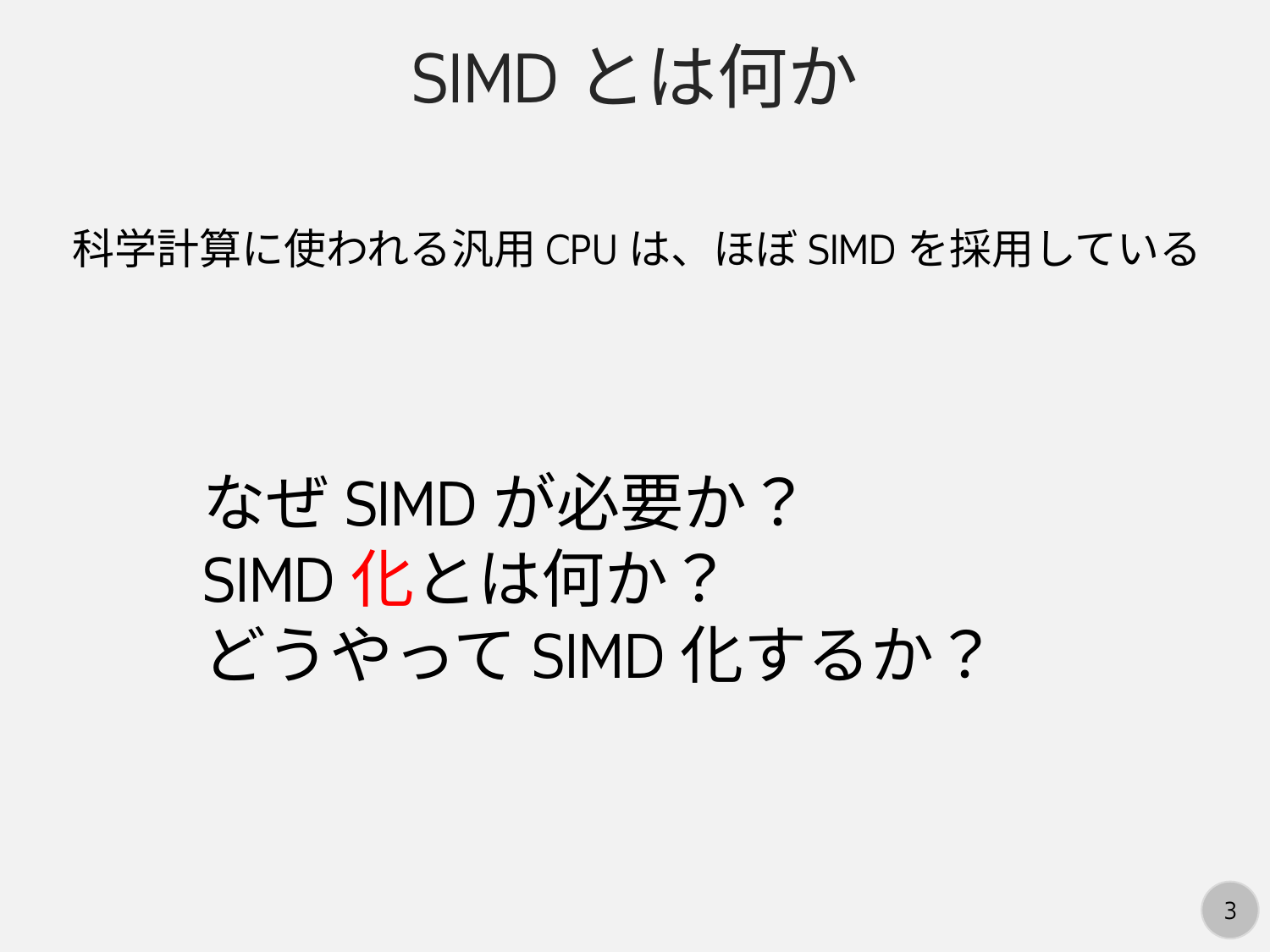

SIMDとは何か
科学計算に使われる汎用CPUは、ほぼSIMDを採用している
なぜSIMDが必要か？
SIMD化とは何か？
どうやってSIMD化するか？